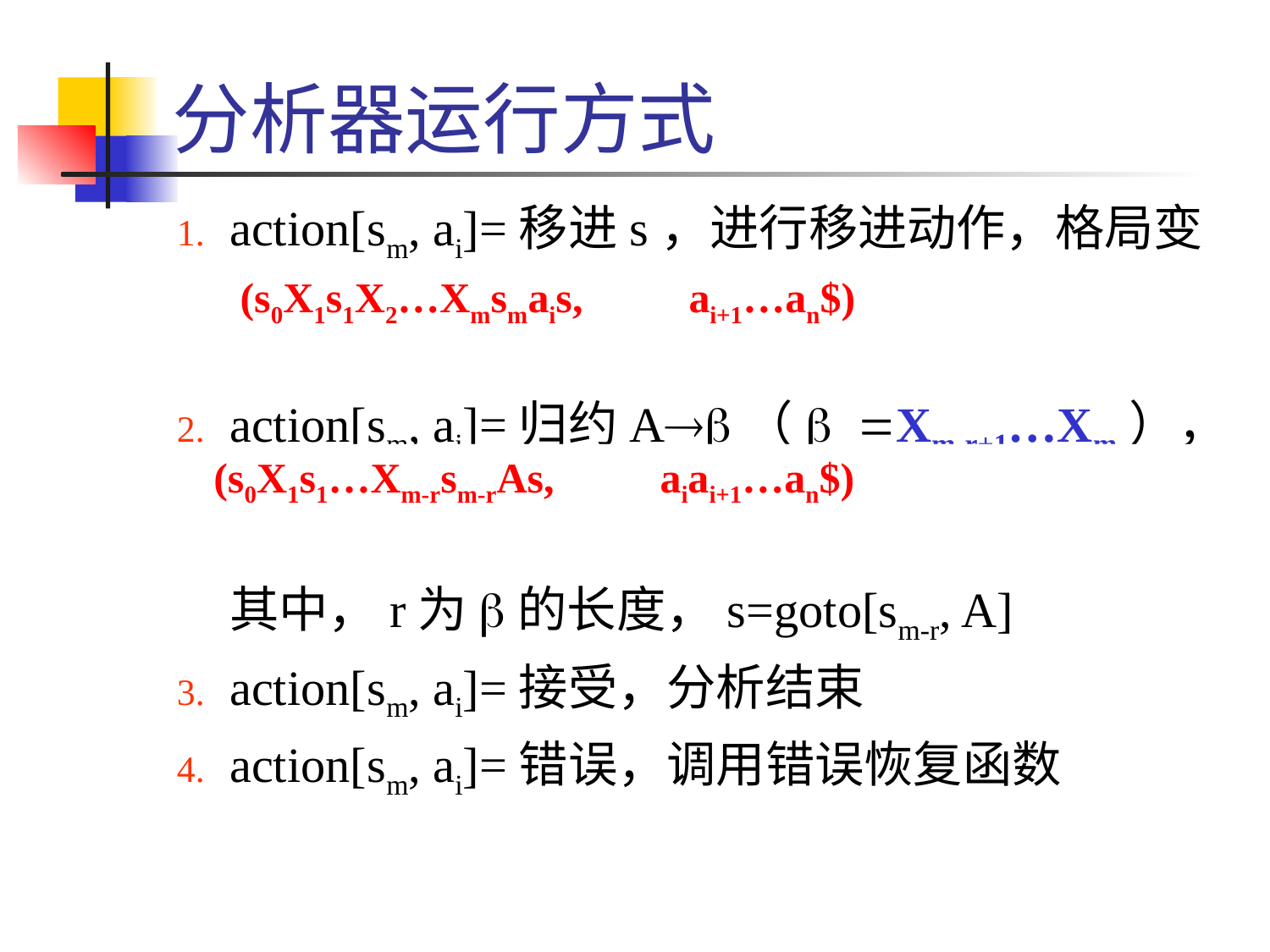

# 分析器运行方式
action[sm, ai]=移进s，进行移进动作，格局变化
action[sm, ai]=归约A→β（β =Xm-r+1…Xm），进行归约动作，格局变为
其中，r为β的长度，s=goto[sm-r, A]
action[sm, ai]=接受，分析结束
action[sm, ai]=错误，调用错误恢复函数
(s0X1s1X2…Xmsm,           aiai+1…an$)
(s0X1s1X2…Xmsmai,           ai+1…an$)
(s0X1s1X2…Xmsmais,          ai+1…an$)
(s0X1s1…Xm-rsm-rXm-r+1sm-r+1…Xmsm,           aiai+1…an$)
(s0X1s1…Xm-rsm-rA,           aiai+1…an$)
(s0X1s1…Xm-rsm-rAs,          aiai+1…an$)